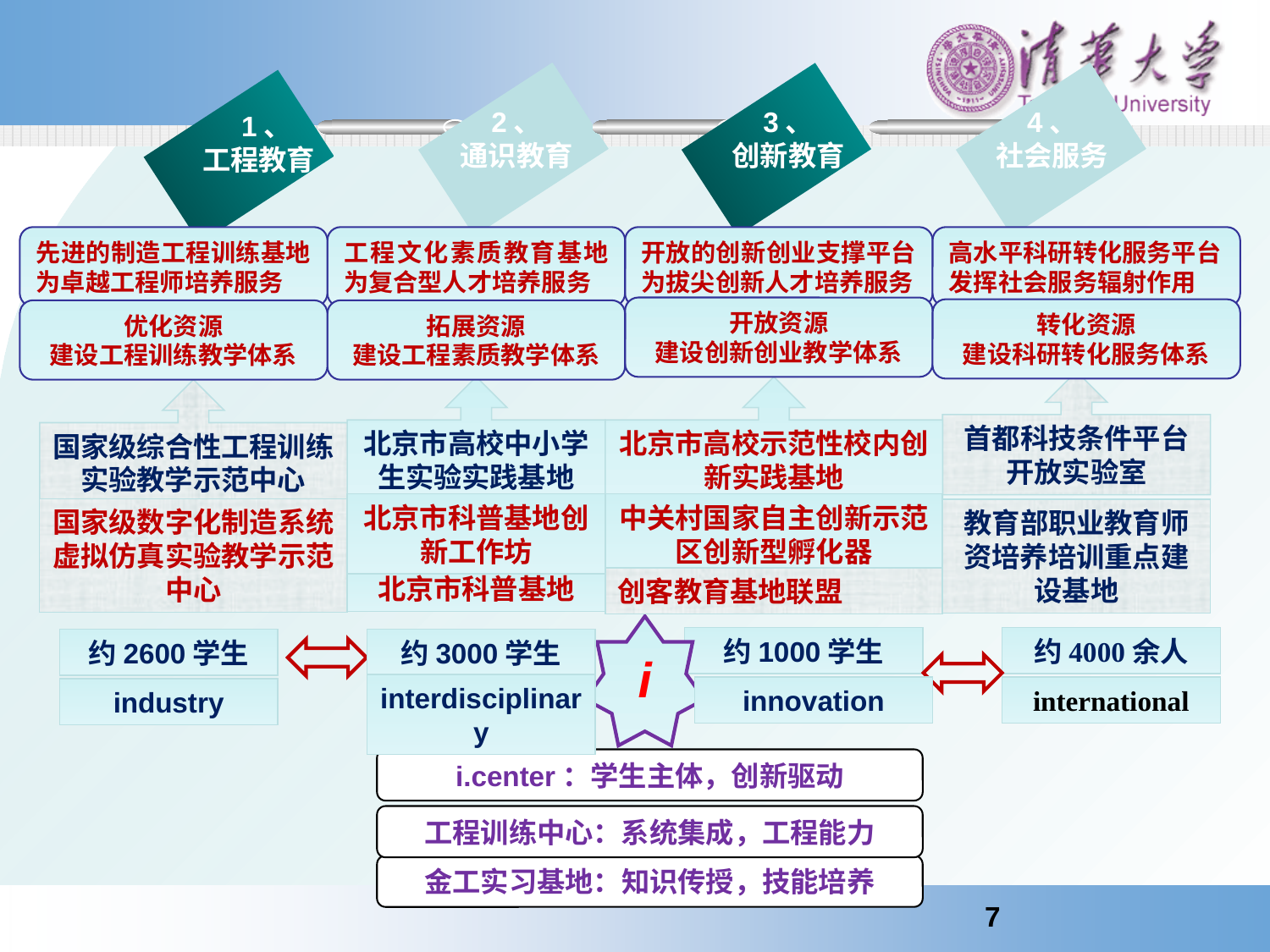

1、
工程教育

2、
通识教育
3、
创新教育
4、
社会服务
先进的制造工程训练基地为卓越工程师培养服务
工程文化素质教育基地为复合型人才培养服务
开放的创新创业支撑平台为拔尖创新人才培养服务
高水平科研转化服务平台
发挥社会服务辐射作用
开放资源
建设创新创业教学体系
转化资源
建设科研转化服务体系
优化资源
建设工程训练教学体系
拓展资源
建设工程素质教学体系
首都科技条件平台开放实验室
北京市高校中小学生实验实践基地
北京市高校示范性校内创新实践基地
国家级综合性工程训练实验教学示范中心

北京市科普基地创新工作坊
中关村国家自主创新示范区创新型孵化器
国家级数字化制造系统虚拟仿真实验教学示范中心
教育部职业教育师资培养培训重点建设基地
北京市科普基地
创客教育基地联盟
i
约1000学生
约4000余人
约2600学生
约3000学生

interdisciplinary
innovation
international
industry
i.center：学生主体，创新驱动
工程训练中心：系统集成，工程能力
金工实习基地：知识传授，技能培养
7